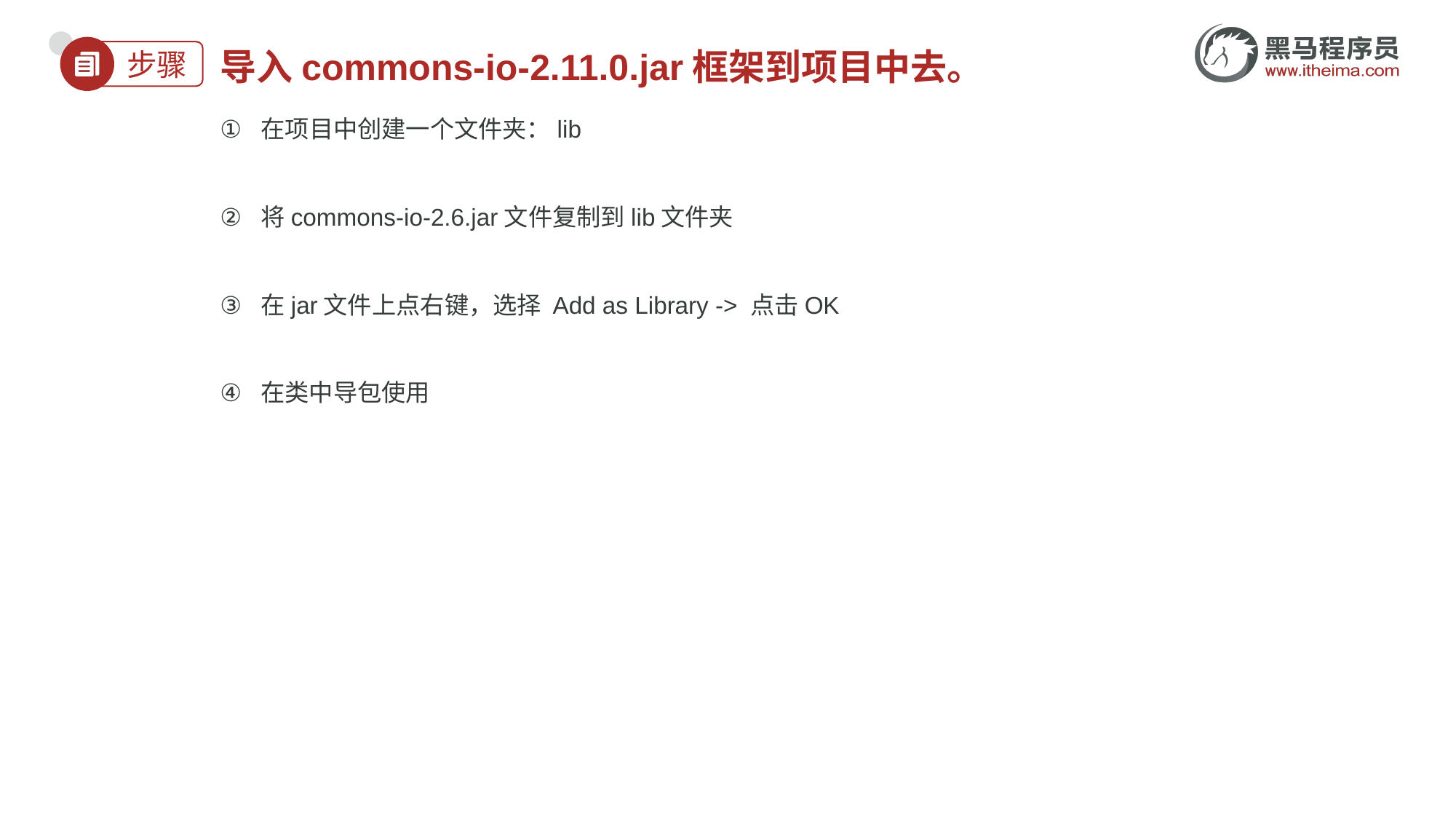

在项目中创建一个文件夹：lib
将commons-io-2.6.jar文件复制到lib文件夹
在jar文件上点右键，选择 Add as Library -> 点击OK
在类中导包使用
# 导入commons-io-2.11.0.jar框架到项目中去。